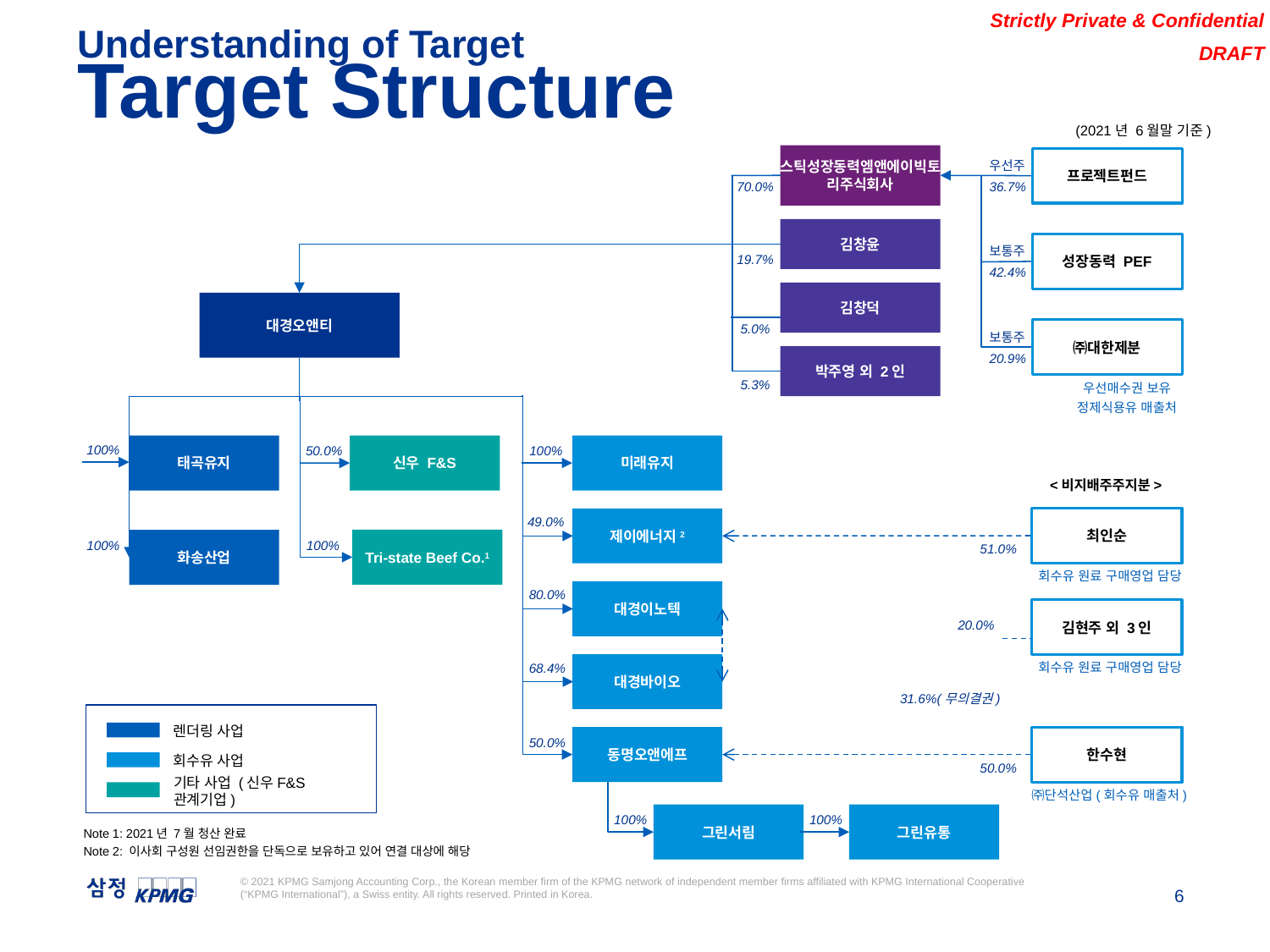

Understanding of Target
Target Structure
(2021년 6월말 기준)
스틱성장동력엠앤에이빅토리주식회사
프로젝트펀드
우선주
70.0%
36.7%
김창윤
성장동력 PEF
보통주
19.7%
42.4%
김창덕
대경오앤티
5.0%
㈜대한제분
보통주
20.9%
박주영 외 2인
5.3%
우선매수권 보유
정제식용유 매출처
태곡유지
신우 F&S
미래유지
100%
100%
50.0%
<비지배주주지분>
최인순
제이에너지2
49.0%
Tri-state Beef Co.1
화송산업
100%
100%
51.0%
회수유 원료 구매영업 담당
대경이노텍
80.0%
김현주 외 3인
20.0%
회수유 원료 구매영업 담당
대경바이오
68.4%
31.6%(무의결권)

렌더링 사업

한수현
동명오앤에프
50.0%
회수유 사업

50.0%
기타 사업 (신우F&S 관계기업)

㈜단석산업(회수유 매출처)
그린서림
그린유통
100%
100%
Note 1: 2021년 7월 청산 완료
Note 2: 이사회 구성원 선임권한을 단독으로 보유하고 있어 연결 대상에 해당